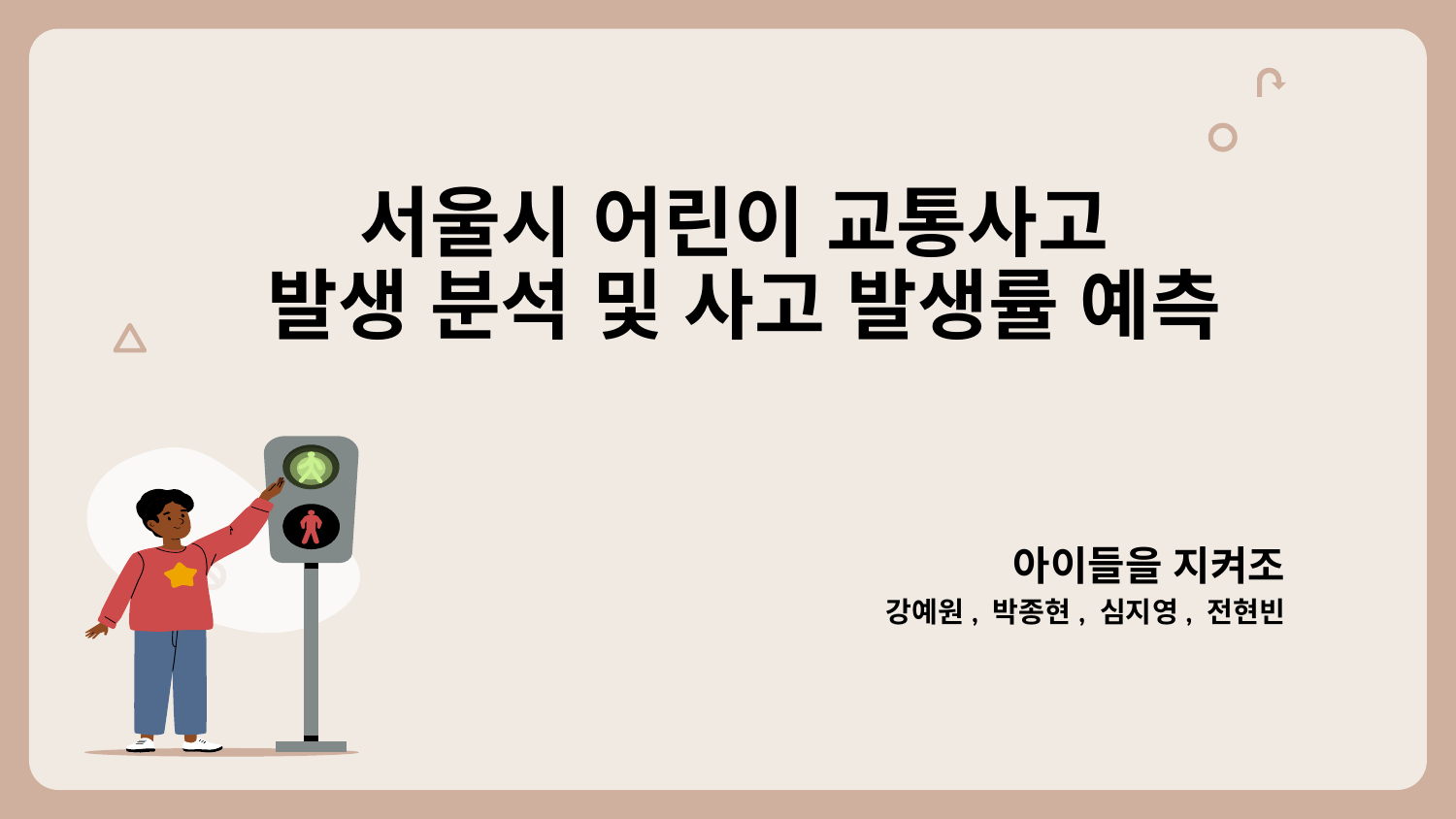

# 서울시 어린이 교통사고 발생 분석 및 사고 발생률 예측

아이들을 지켜조
강예원, 박종현, 심지영, 전현빈